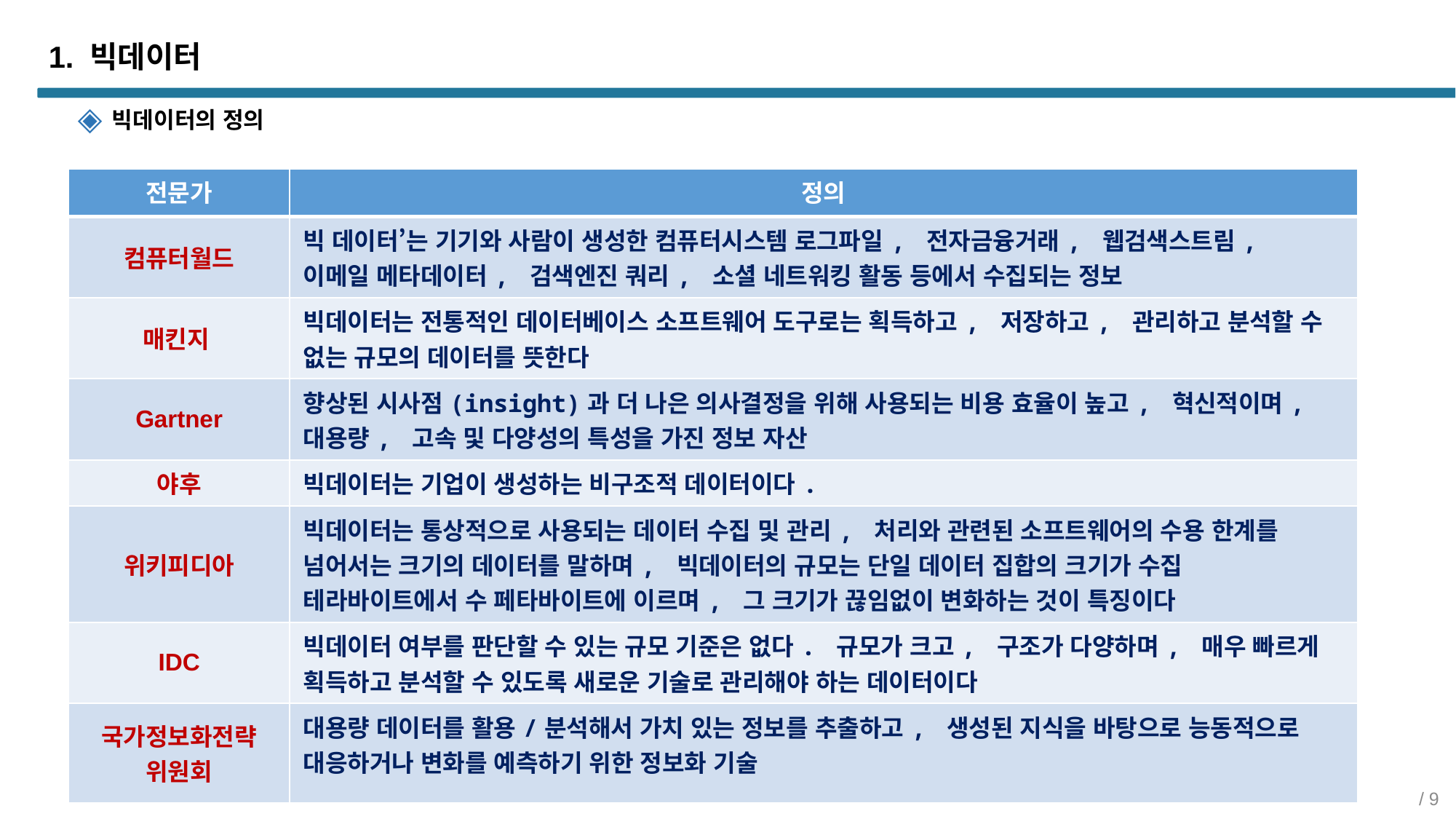

# 1. 빅데이터
빅데이터의 정의

| 전문가 | 정의 |
| --- | --- |
| 컴퓨터월드 | 빅 데이터’는 기기와 사람이 생성한 컴퓨터시스템 로그파일, 전자금융거래, 웹검색스트림, 이메일 메타데이터, 검색엔진 쿼리, 소셜 네트워킹 활동 등에서 수집되는 정보 |
| 매킨지 | 빅데이터는 전통적인 데이터베이스 소프트웨어 도구로는 획득하고, 저장하고, 관리하고 분석할 수 없는 규모의 데이터를 뜻한다 |
| Gartner | 향상된 시사점(insight)과 더 나은 의사결정을 위해 사용되는 비용 효율이 높고, 혁신적이며, 대용량, 고속 및 다양성의 특성을 가진 정보 자산 |
| 야후 | 빅데이터는 기업이 생성하는 비구조적 데이터이다. |
| 위키피디아 | 빅데이터는 통상적으로 사용되는 데이터 수집 및 관리, 처리와 관련된 소프트웨어의 수용 한계를 넘어서는 크기의 데이터를 말하며, 빅데이터의 규모는 단일 데이터 집합의 크기가 수집 테라바이트에서 수 페타바이트에 이르며, 그 크기가 끊임없이 변화하는 것이 특징이다 |
| IDC | 빅데이터 여부를 판단할 수 있는 규모 기준은 없다. 규모가 크고, 구조가 다양하며, 매우 빠르게 획득하고 분석할 수 있도록 새로운 기술로 관리해야 하는 데이터이다 |
| 국가정보화전략 위원회 | 대용량 데이터를 활용/분석해서 가치 있는 정보를 추출하고, 생성된 지식을 바탕으로 능동적으로 대응하거나 변화를 예측하기 위한 정보화 기술 |
/ 9